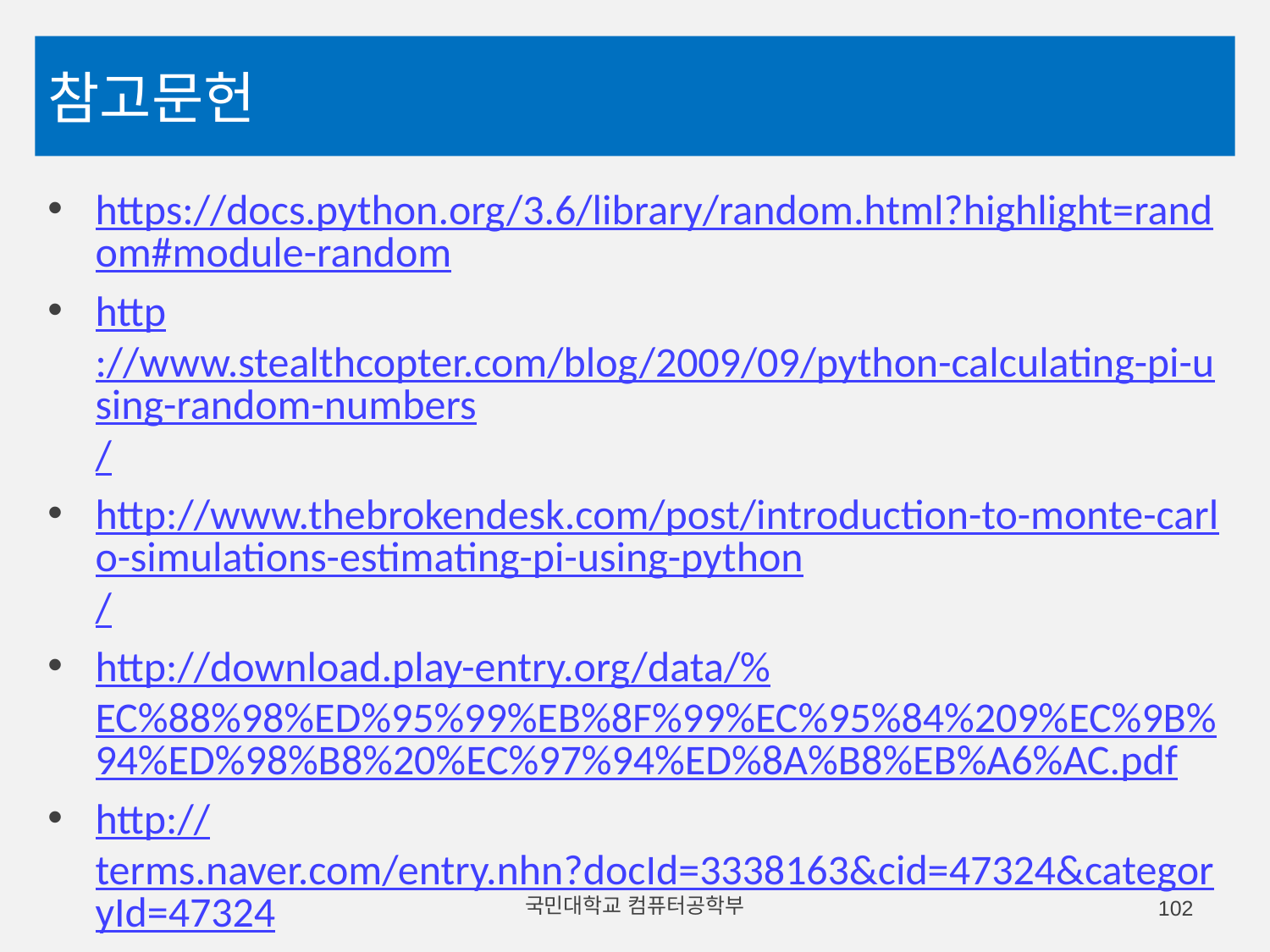

# 참고문헌
https://docs.python.org/3.6/library/random.html?highlight=random#module-random
http://www.stealthcopter.com/blog/2009/09/python-calculating-pi-using-random-numbers/
http://www.thebrokendesk.com/post/introduction-to-monte-carlo-simulations-estimating-pi-using-python/
http://download.play-entry.org/data/%EC%88%98%ED%95%99%EB%8F%99%EC%95%84%209%EC%9B%94%ED%98%B8%20%EC%97%94%ED%8A%B8%EB%A6%AC.pdf
http://terms.naver.com/entry.nhn?docId=3338163&cid=47324&categoryId=47324

국민대학교 컴퓨터공학부
102